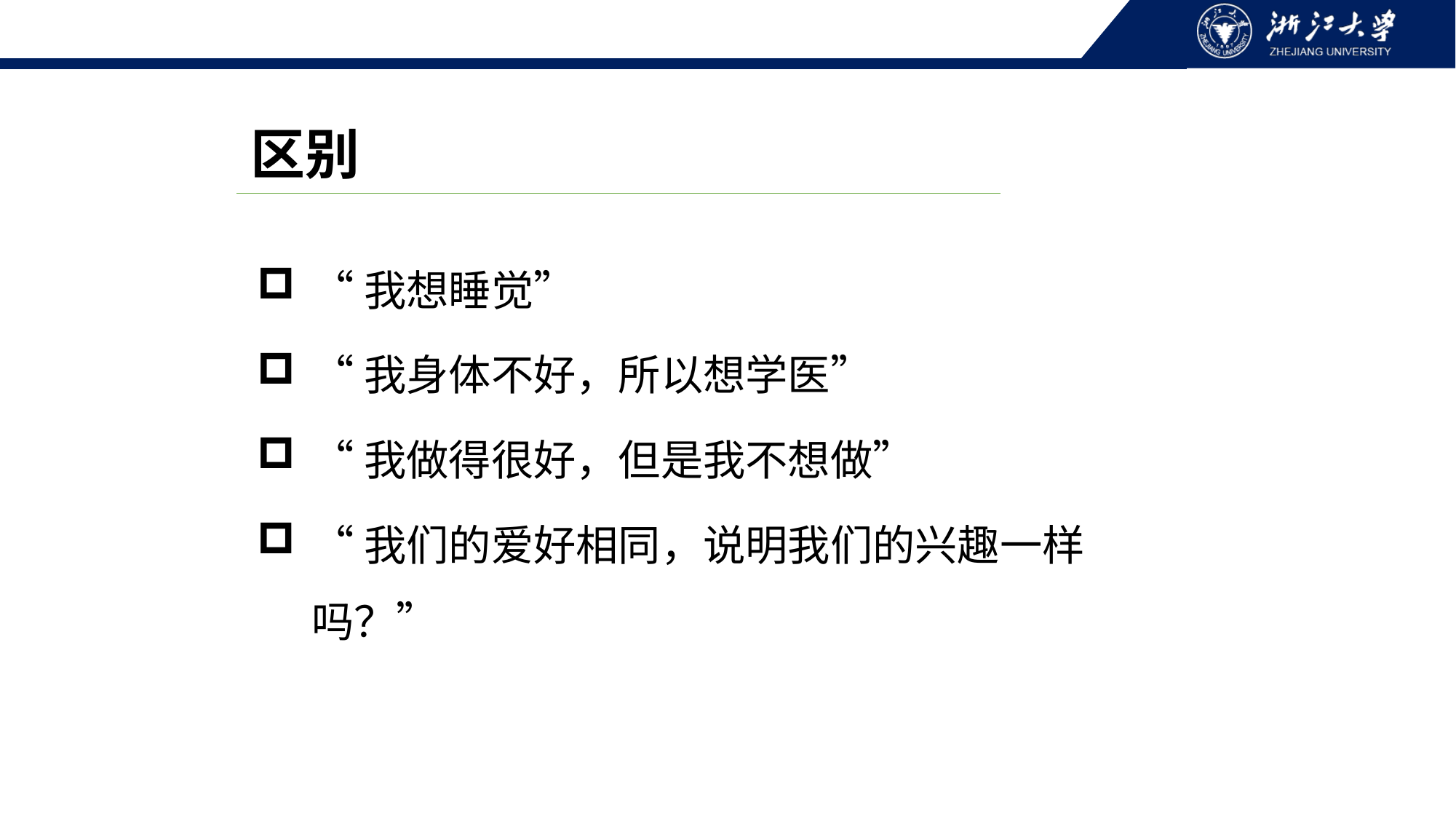

区别
“我想睡觉”
“我身体不好，所以想学医”
“我做得很好，但是我不想做”
“我们的爱好相同，说明我们的兴趣一样吗？”